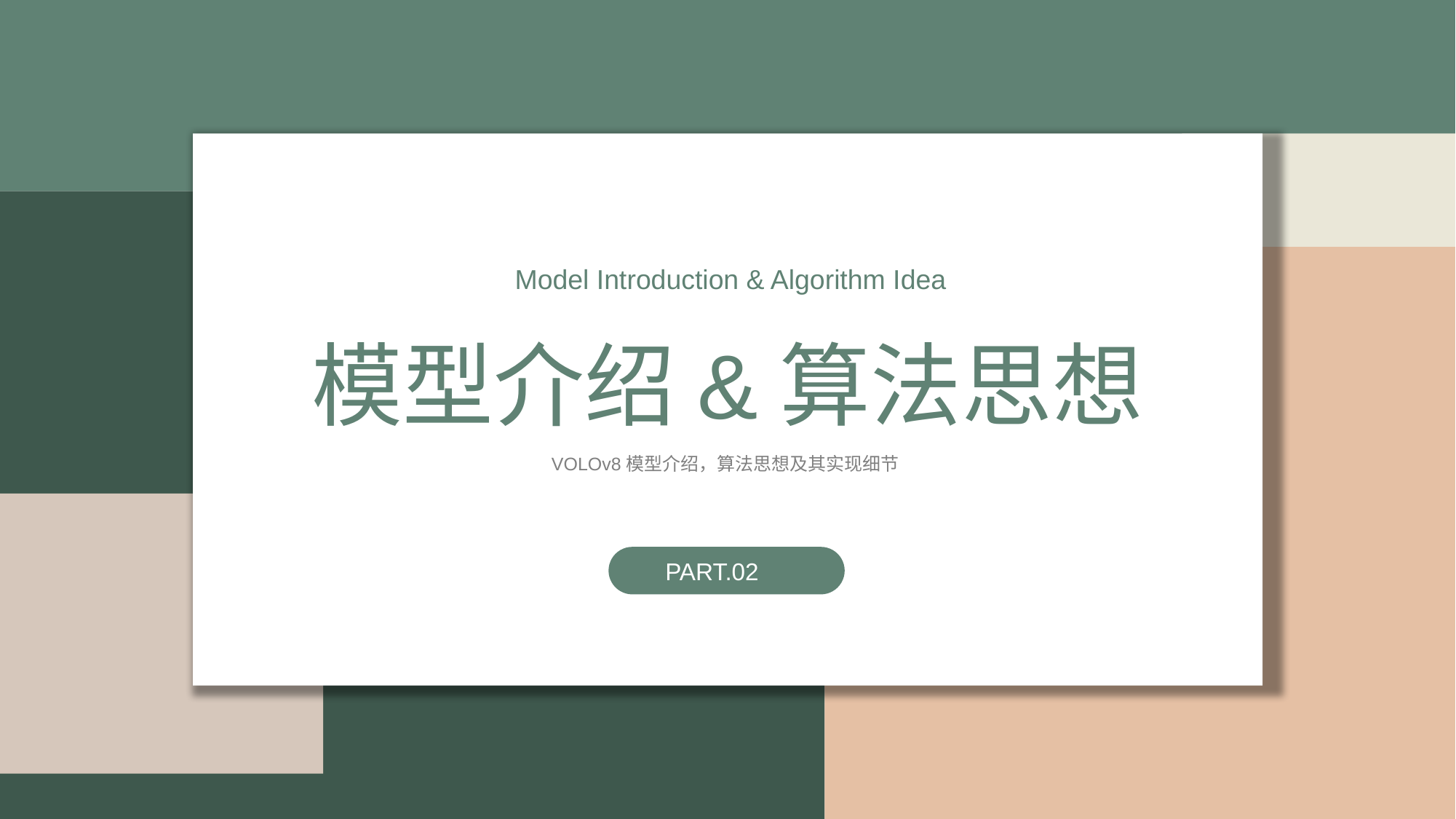

Model Introduction & Algorithm Idea

模型介绍&算法思想
VOLOv8模型介绍，算法思想及其实现细节

PART.02